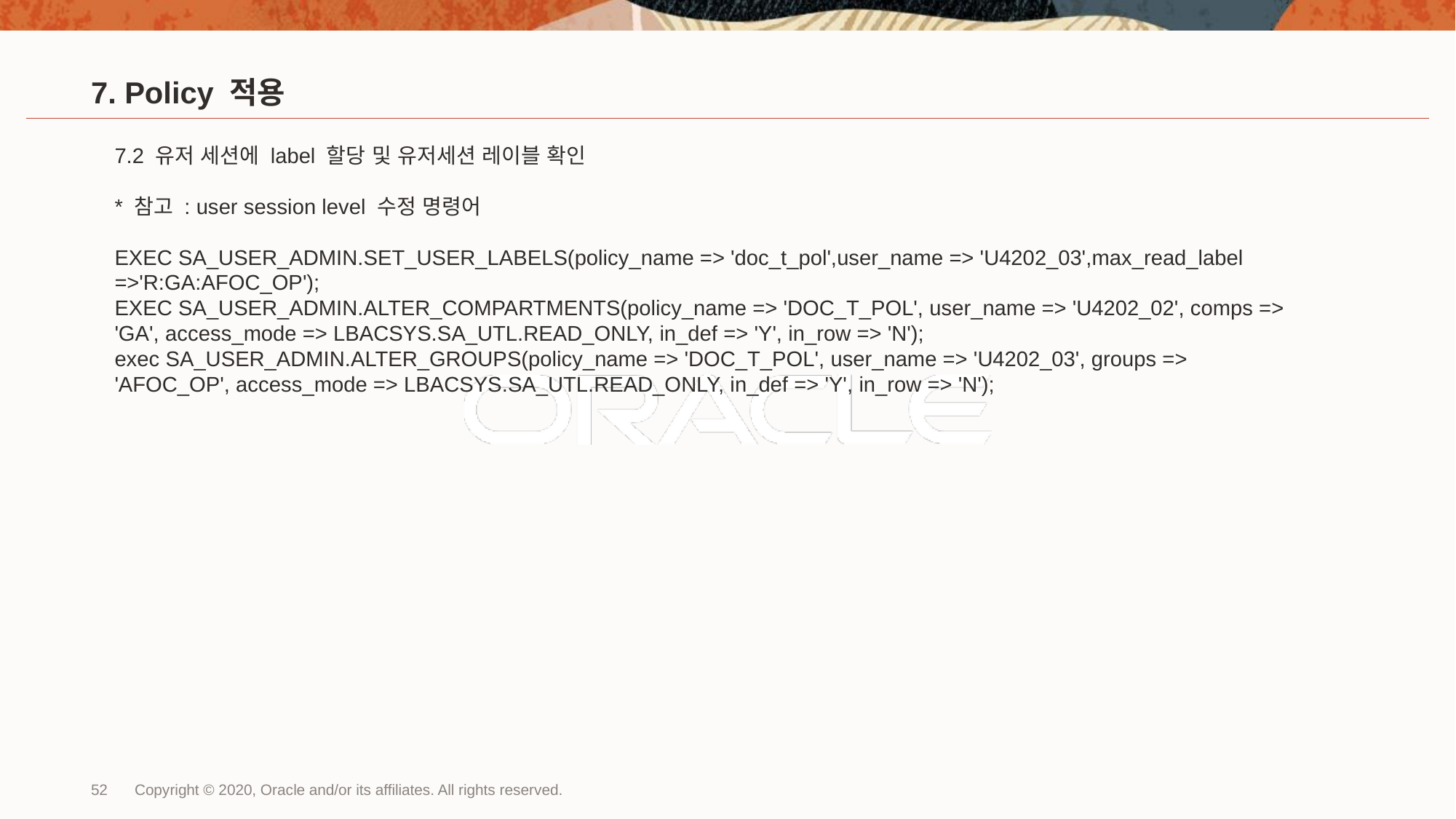

# 7. Policy 적용
7.2 유저 세션에 label 할당 및 유저세션 레이블 확인

* 참고 : user session level 수정 명령어

EXEC SA_USER_ADMIN.SET_USER_LABELS(policy_name => 'doc_t_pol',user_name => 'U4202_03',max_read_label =>'R:GA:AFOC_OP');
EXEC SA_USER_ADMIN.ALTER_COMPARTMENTS(policy_name => 'DOC_T_POL', user_name => 'U4202_02', comps => 'GA', access_mode => LBACSYS.SA_UTL.READ_ONLY, in_def => 'Y', in_row => 'N');
exec SA_USER_ADMIN.ALTER_GROUPS(policy_name => 'DOC_T_POL', user_name => 'U4202_03', groups => 'AFOC_OP', access_mode => LBACSYS.SA_UTL.READ_ONLY, in_def => 'Y', in_row => 'N');
52
Copyright © 2020, Oracle and/or its affiliates. All rights reserved.